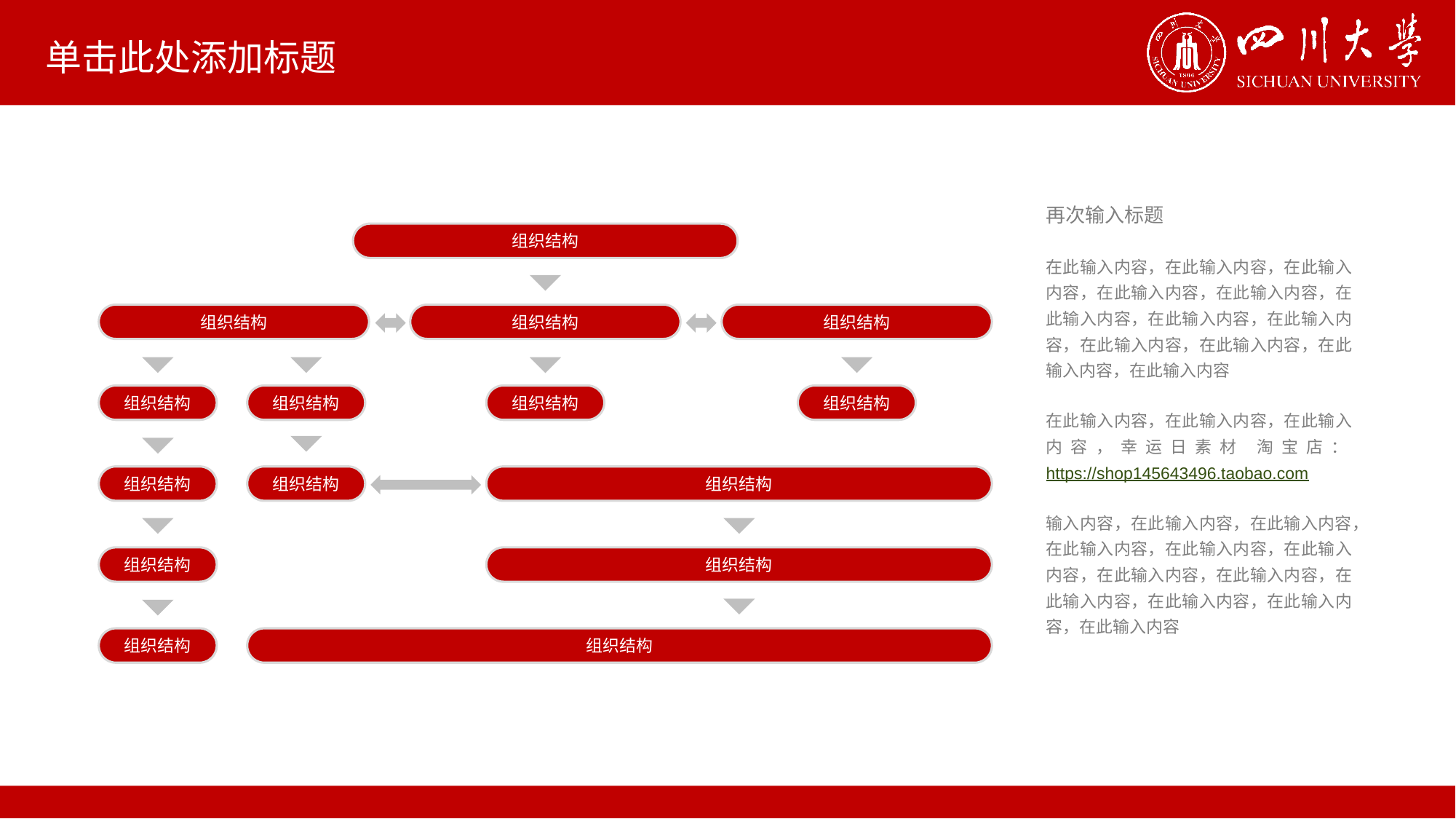

# 单击此处添加标题
再次输入标题
在此输入内容，在此输入内容，在此输入内容，在此输入内容，在此输入内容，在此输入内容，在此输入内容，在此输入内容，在此输入内容，在此输入内容，在此输入内容，在此输入内容
在此输入内容，在此输入内容，在此输入内容，幸运日素材 淘宝店：https://shop145643496.taobao.com
输入内容，在此输入内容，在此输入内容，在此输入内容，在此输入内容，在此输入内容，在此输入内容，在此输入内容，在此输入内容，在此输入内容，在此输入内容，在此输入内容
组织结构

组织结构
组织结构
组织结构

组织结构
组织结构
组织结构
组织结构

组织结构
组织结构
组织结构

组织结构
组织结构

组织结构
组织结构